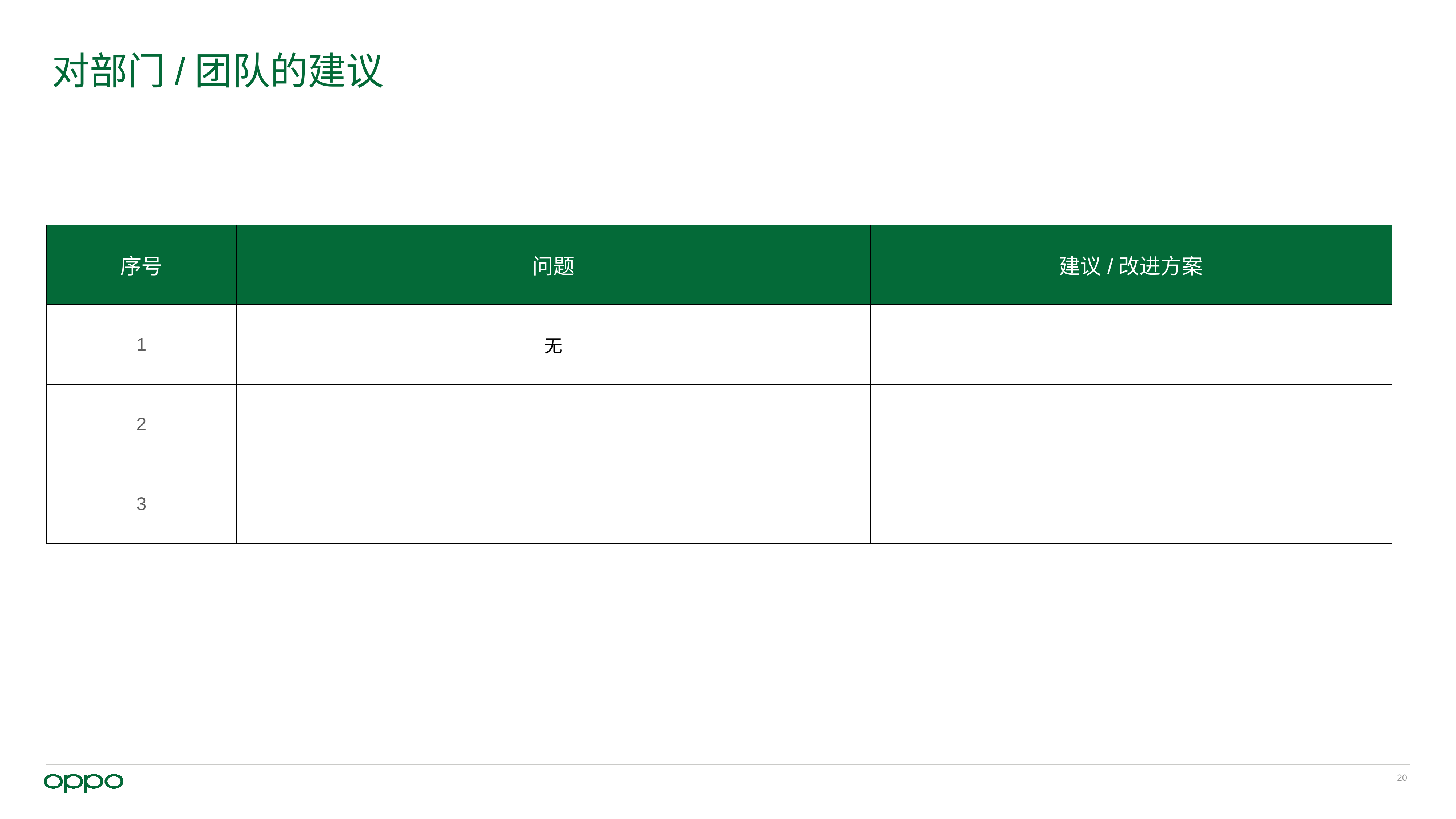

# 对部门/团队的建议
| 序号 | 问题 | 建议/改进方案 |
| --- | --- | --- |
| 1 | 无 |  |
| 2 |  |  |
| 3 |  |  |